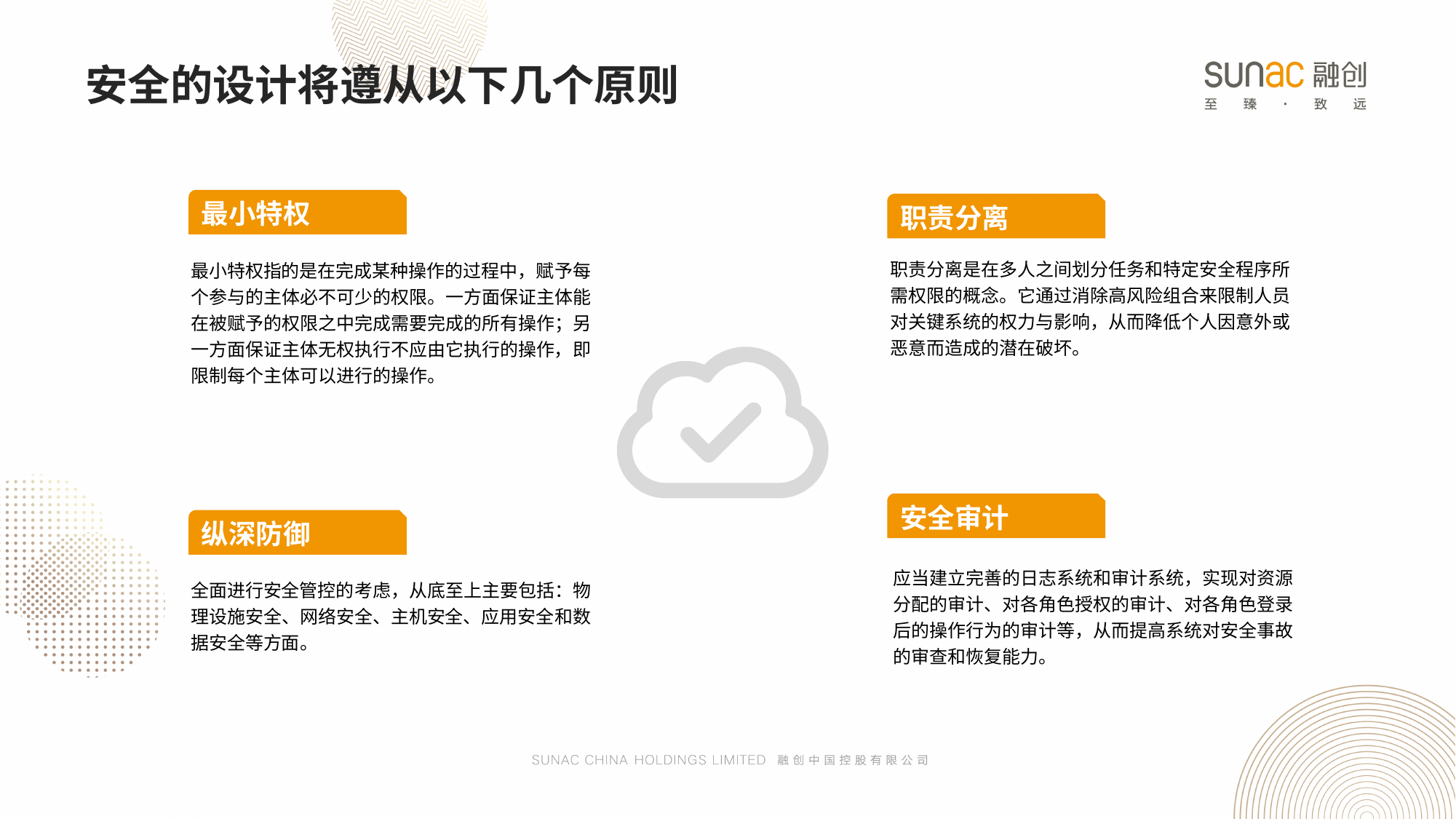

安全的设计将遵从以下几个原则
最小特权
职责分离
职责分离是在多人之间划分任务和特定安全程序所需权限的概念。它通过消除高风险组合来限制人员对关键系统的权力与影响，从而降低个人因意外或恶意而造成的潜在破坏。
最小特权指的是在完成某种操作的过程中，赋予每个参与的主体必不可少的权限。一方面保证主体能在被赋予的权限之中完成需要完成的所有操作；另一方面保证主体无权执行不应由它执行的操作，即限制每个主体可以进行的操作。

安全审计
纵深防御
全面进行安全管控的考虑，从底至上主要包括：物理设施安全、网络安全、主机安全、应用安全和数据安全等方面。
应当建立完善的日志系统和审计系统，实现对资源分配的审计、对各角色授权的审计、对各角色登录后的操作行为的审计等，从而提高系统对安全事故的审查和恢复能力。